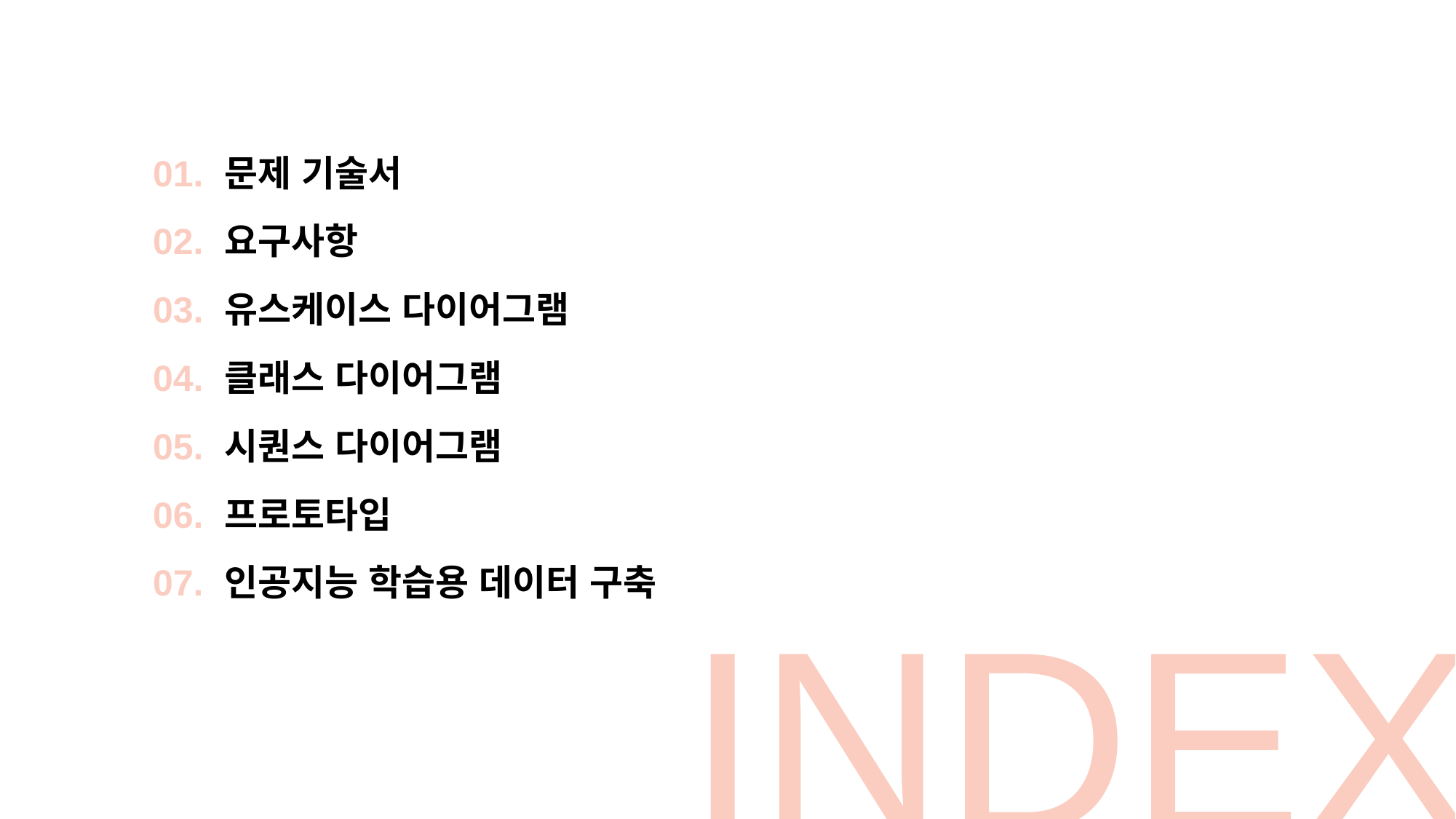

01.
02.
03.
04.
05.
06.
07.
문제 기술서
요구사항
유스케이스 다이어그램
클래스 다이어그램
시퀀스 다이어그램
프로토타입
인공지능 학습용 데이터 구축
INDEX